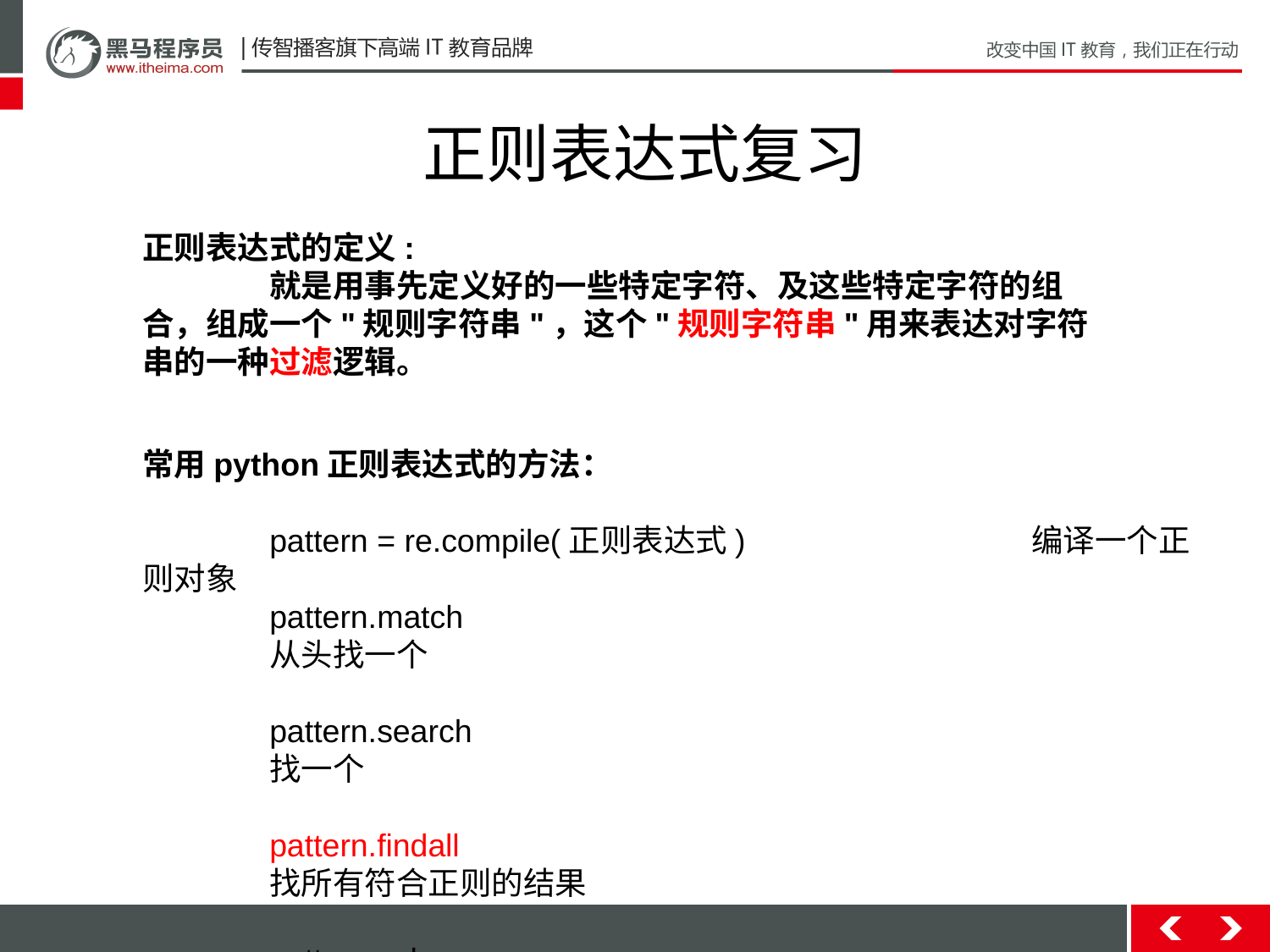

# 正则表达式复习
正则表达式的定义:
	就是用事先定义好的一些特定字符、及这些特定字符的组合，组成一个"规则字符串"，这个"规则字符串"用来表达对字符串的一种过滤逻辑。

常用python正则表达式的方法：

	pattern = re.compile(正则表达式)			编译一个正则对象
	pattern.match							从头找一个

	pattern.search							找一个

	pattern.findall							找所有符合正则的结果

	pattern.sub								正则替换